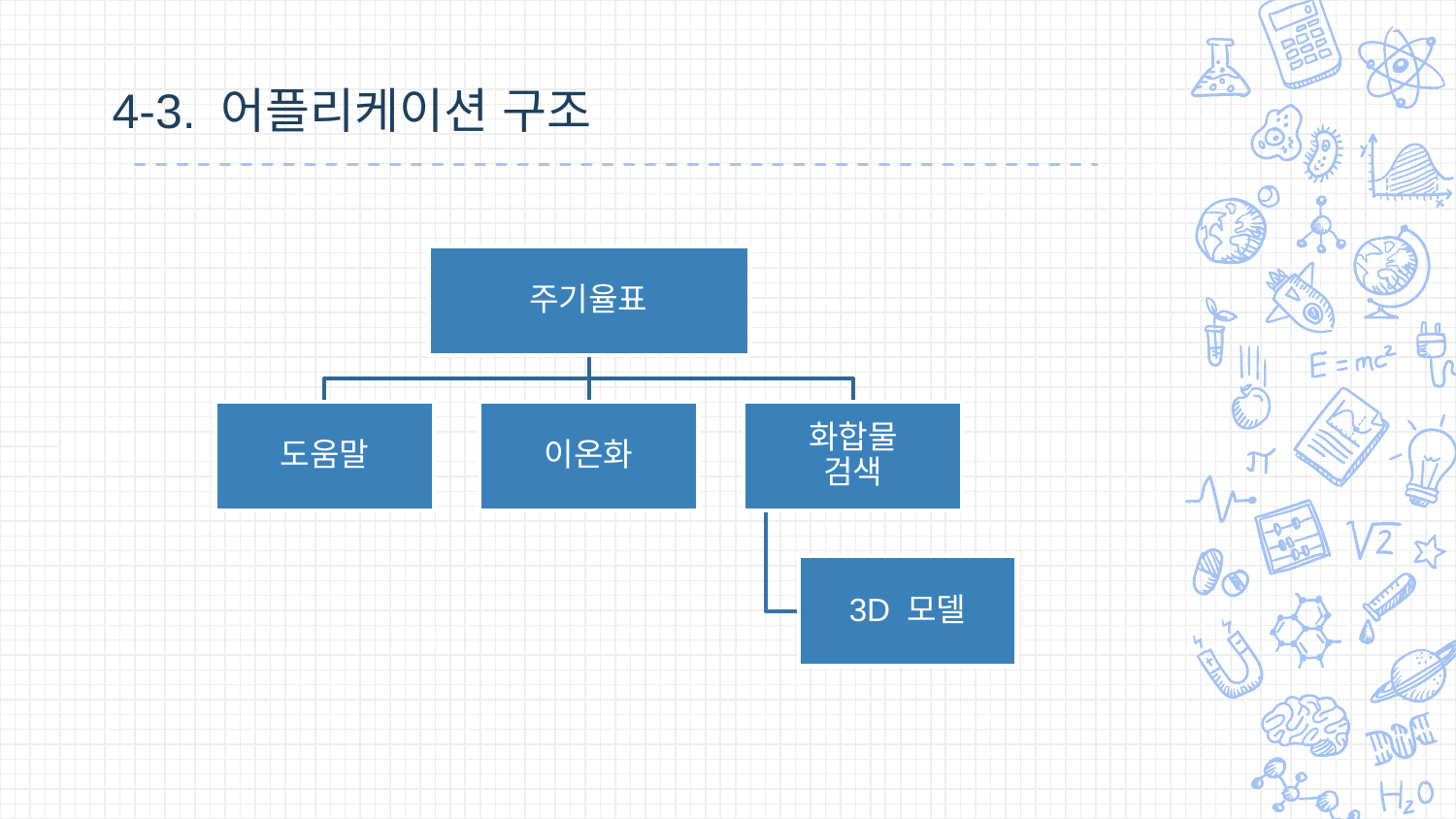

4-3. 어플리케이션 구조
주기율표
도움말
이온화
화합물
검색
3D 모델